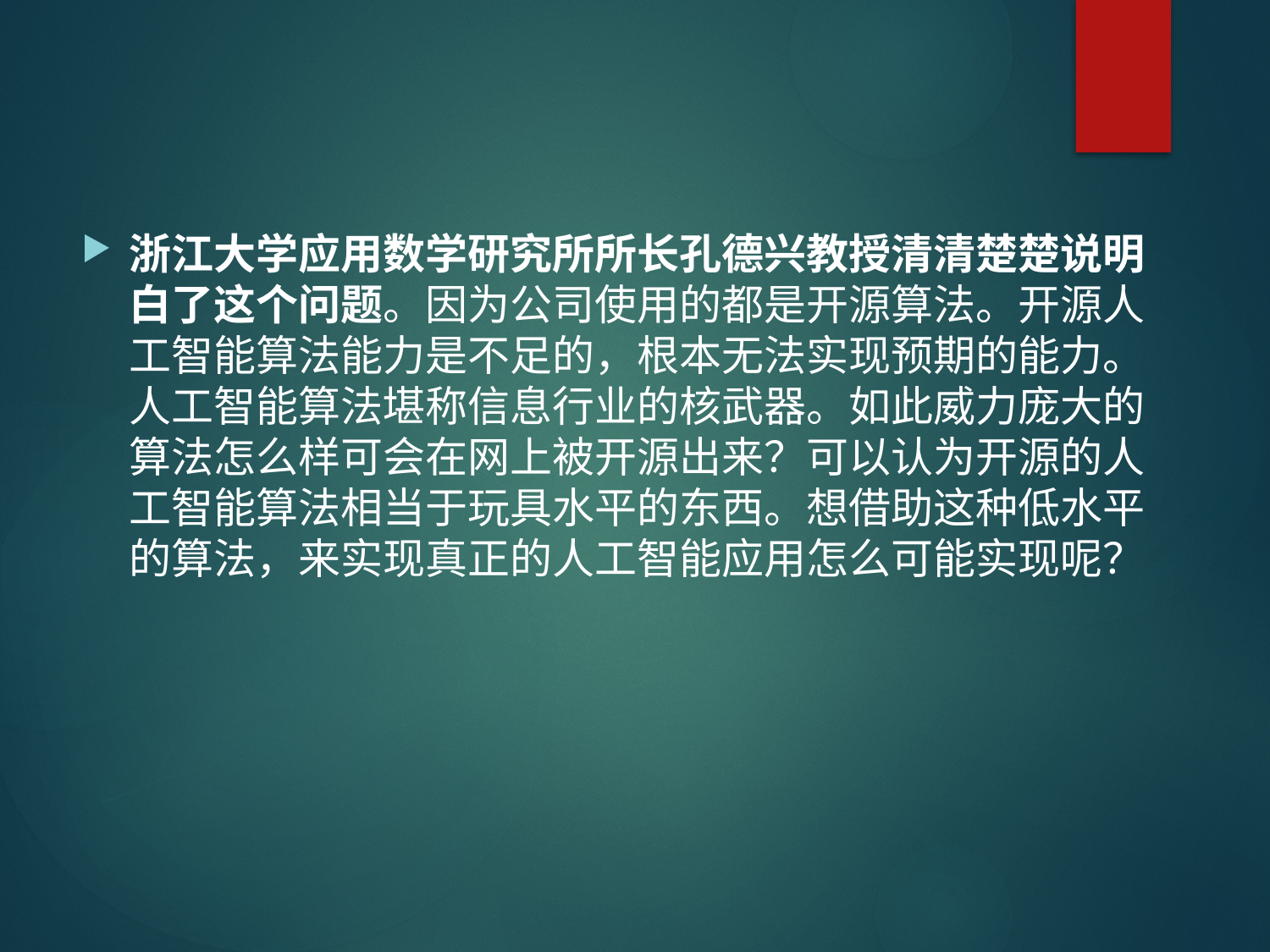

#
浙江大学应用数学研究所所长孔德兴教授清清楚楚说明白了这个问题。因为公司使用的都是开源算法。开源人工智能算法能力是不足的，根本无法实现预期的能力。人工智能算法堪称信息行业的核武器。如此威力庞大的算法怎么样可会在网上被开源出来？可以认为开源的人工智能算法相当于玩具水平的东西。想借助这种低水平的算法，来实现真正的人工智能应用怎么可能实现呢？